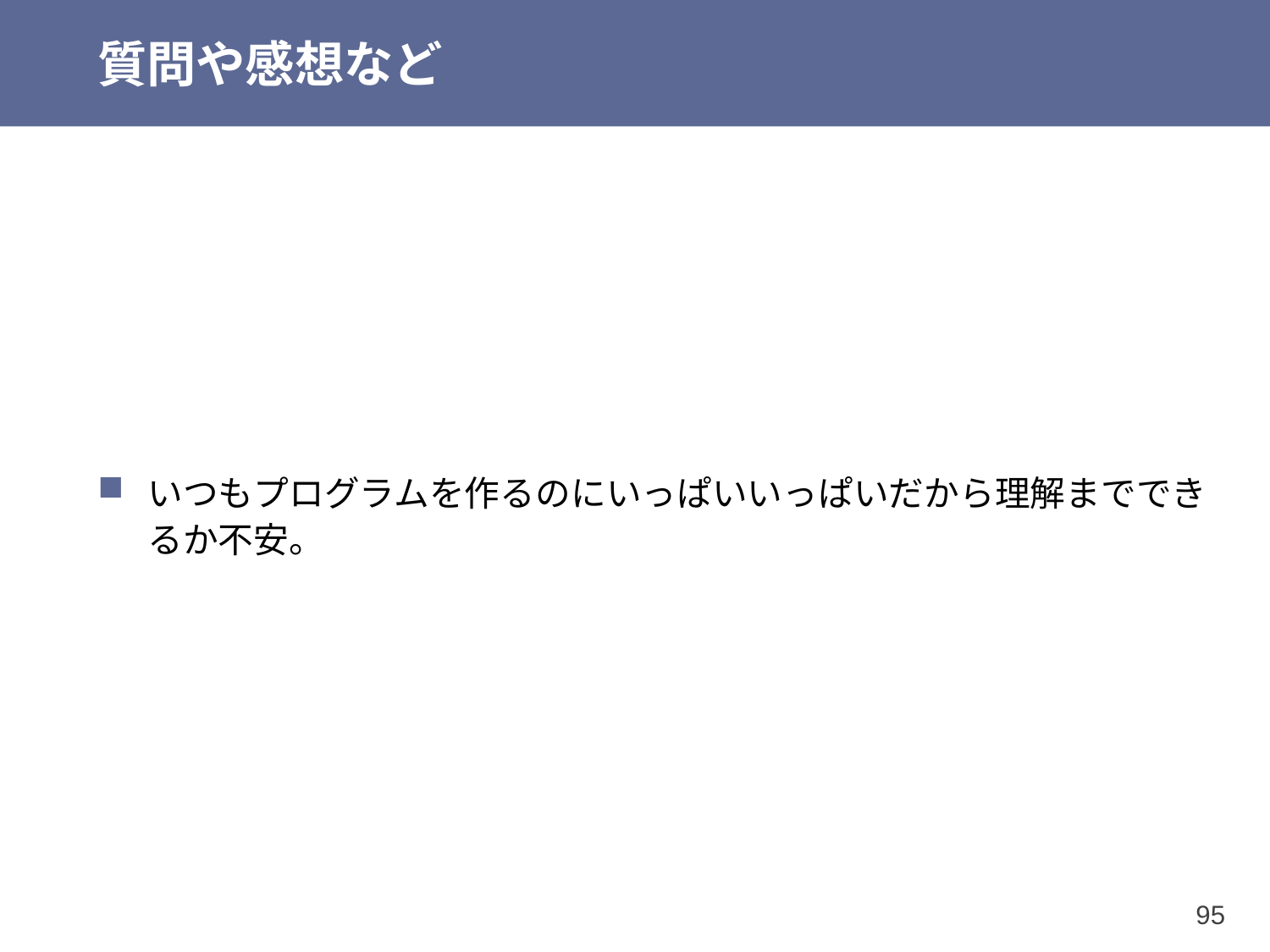

# 質問や感想など
いつもプログラムを作るのにいっぱいいっぱいだから理解までできるか不安。